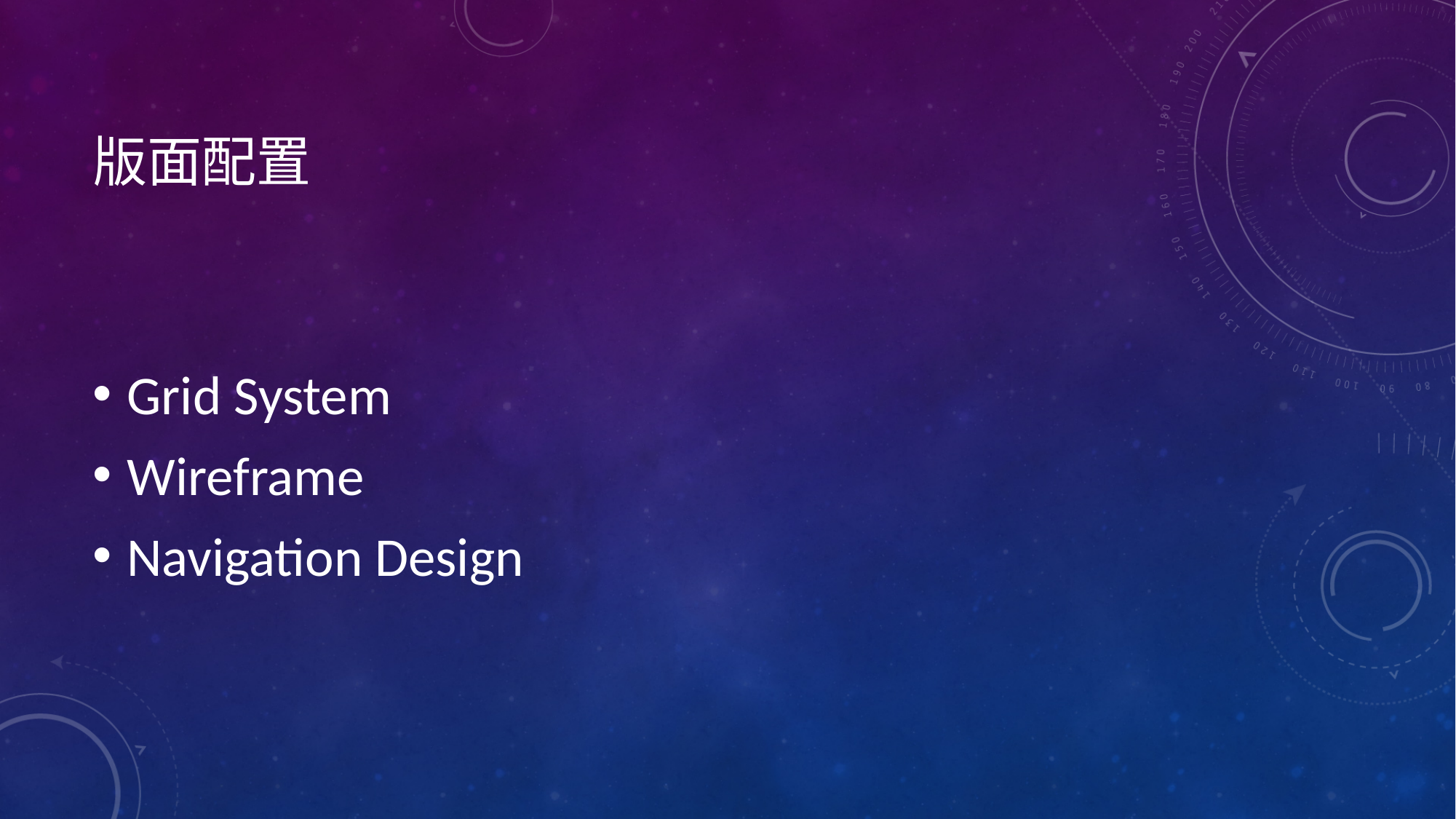

# 版面配置
Grid System
Wireframe
Navigation Design